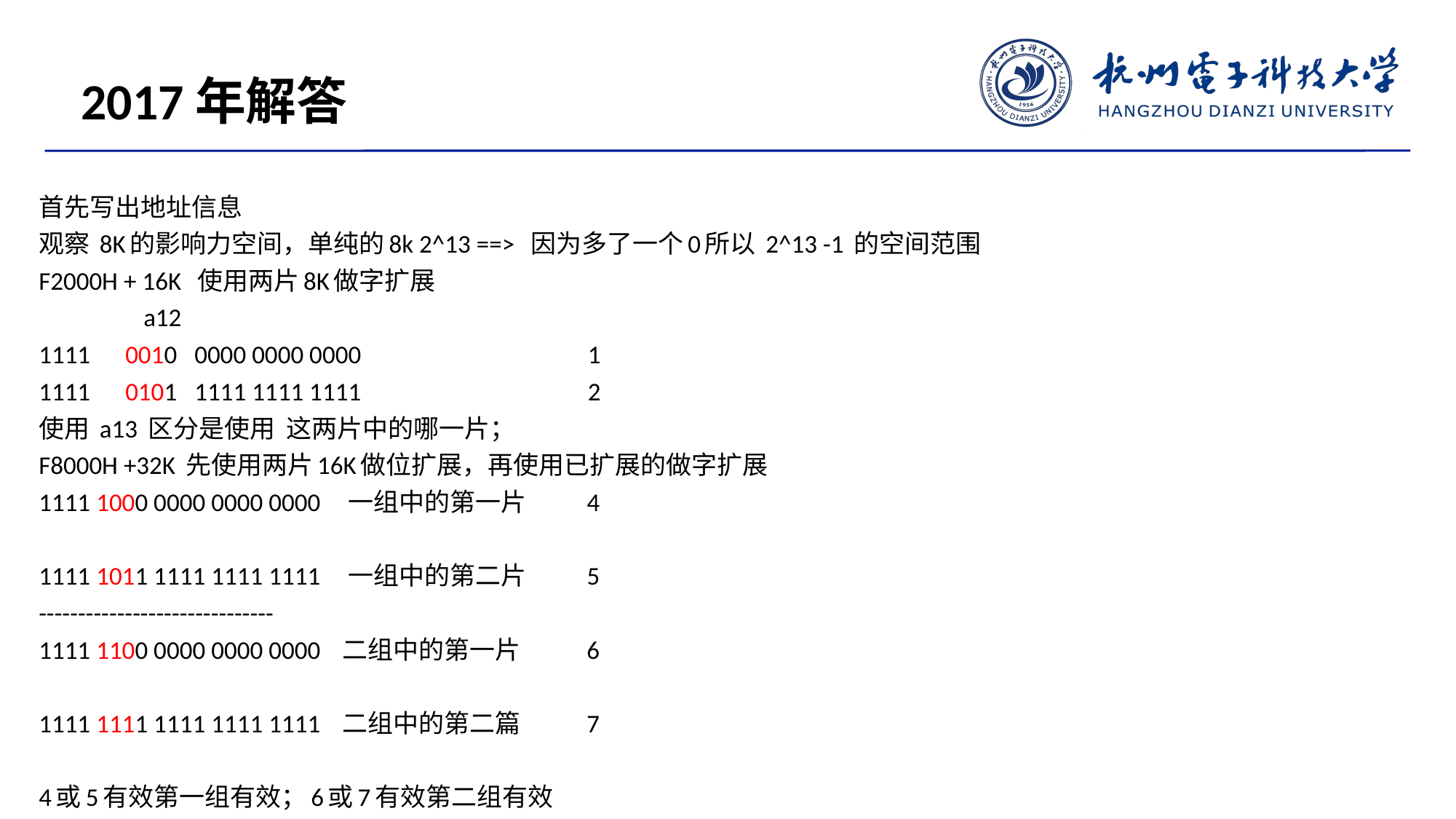

2017年解答
首先写出地址信息
观察 8K的影响力空间，单纯的8k 2^13 ==>  因为多了一个0所以 2^13 -1 的空间范围
F2000H + 16K  使用两片8K做字扩展
                  a12
1111      0010   0000 0000 0000                                       1
1111      0101   1111 1111 1111                                       2
使用 a13 区分是使用  这两片中的哪一片；
F8000H +32K 先使用两片16K做位扩展，再使用已扩展的做字扩展
1111 1000 0000 0000 0000    一组中的第一片          4

1111 1011 1111 1111 1111    一组中的第二片          5
------------------------------
1111 1100 0000 0000 0000   二组中的第一片           6

1111 1111 1111 1111 1111   二组中的第二篇           7

4或5有效第一组有效；6或7有效第二组有效